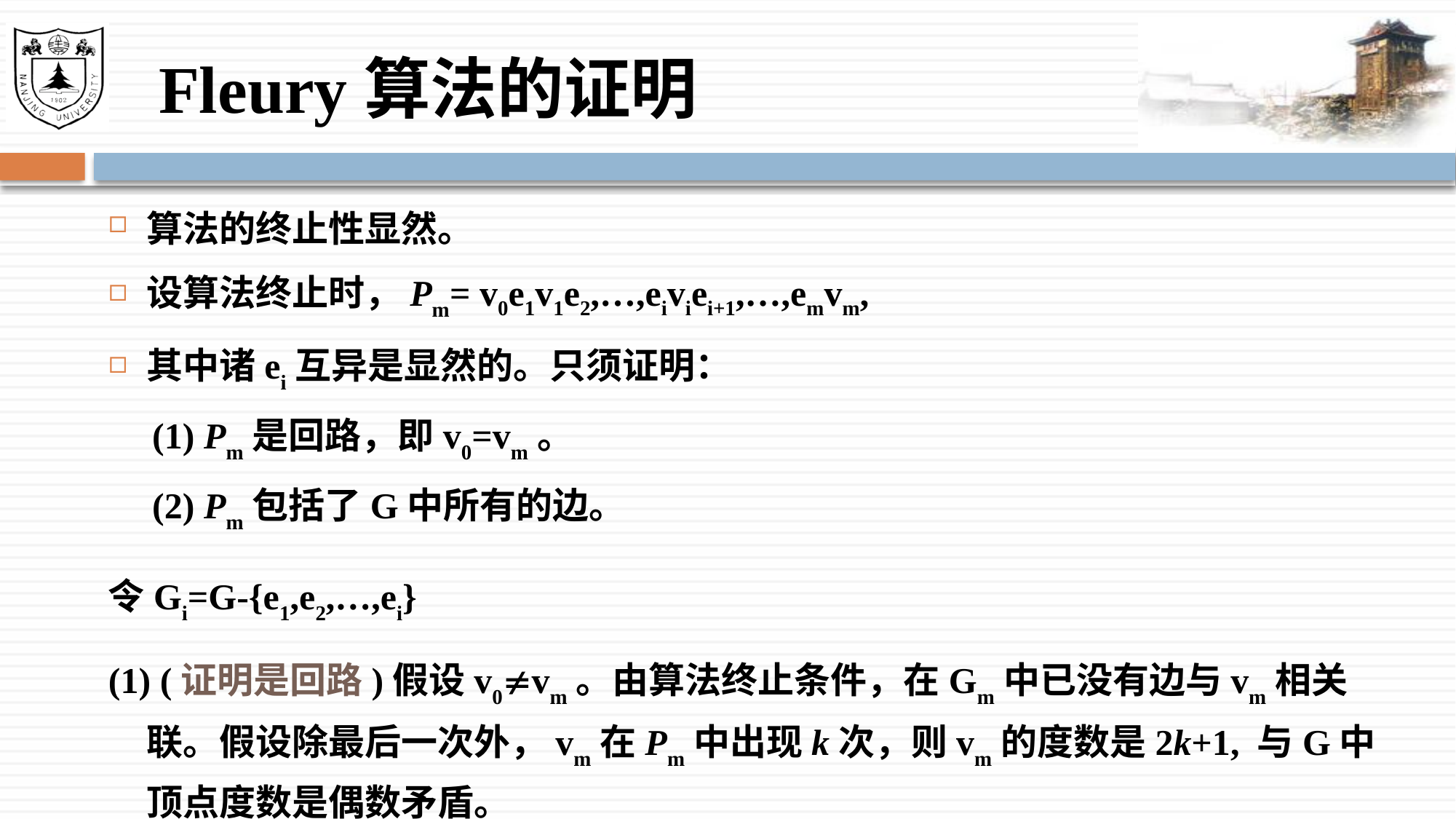

# Fleury算法的证明
算法的终止性显然。
设算法终止时，Pm= v0e1v1e2,…,eiviei+1,…,emvm,
其中诸ei互异是显然的。只须证明：
(1) Pm是回路，即v0=vm。
(2) Pm包括了G中所有的边。
令Gi=G-{e1,e2,…,ei}
(1) (证明是回路)假设v0≠vm。由算法终止条件，在Gm中已没有边与vm相关联。假设除最后一次外，vm在Pm中出现k次，则vm的度数是2k+1, 与G中顶点度数是偶数矛盾。